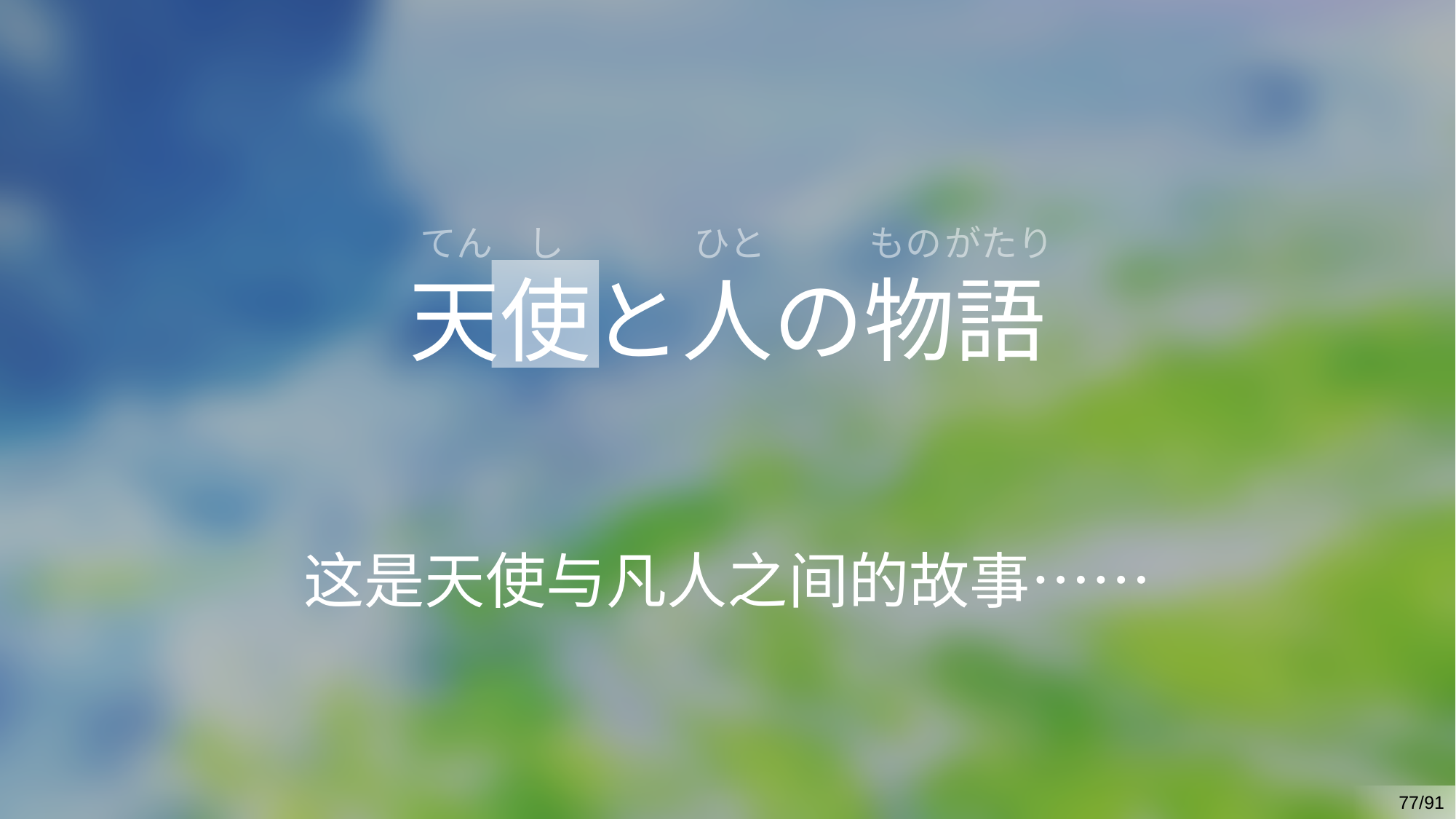

し
がたり
てん
ひと
もの
天使と人の物語

这是天使与凡人之间的故事……